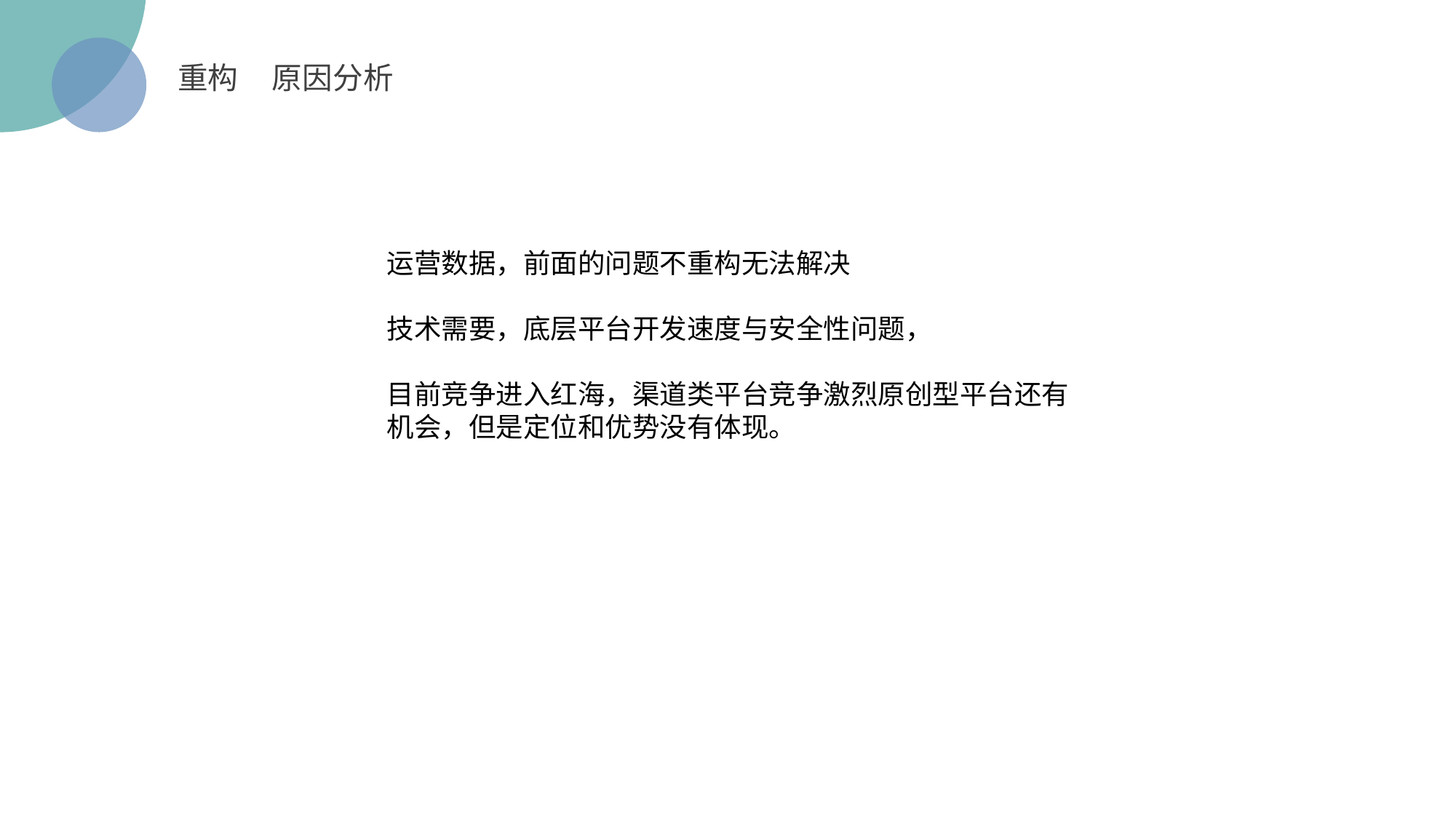

重构     原因分析
运营数据，前面的问题不重构无法解决

技术需要，底层平台开发速度与安全性问题，

目前竞争进入红海，渠道类平台竞争激烈原创型平台还有机会，但是定位和优势没有体现。